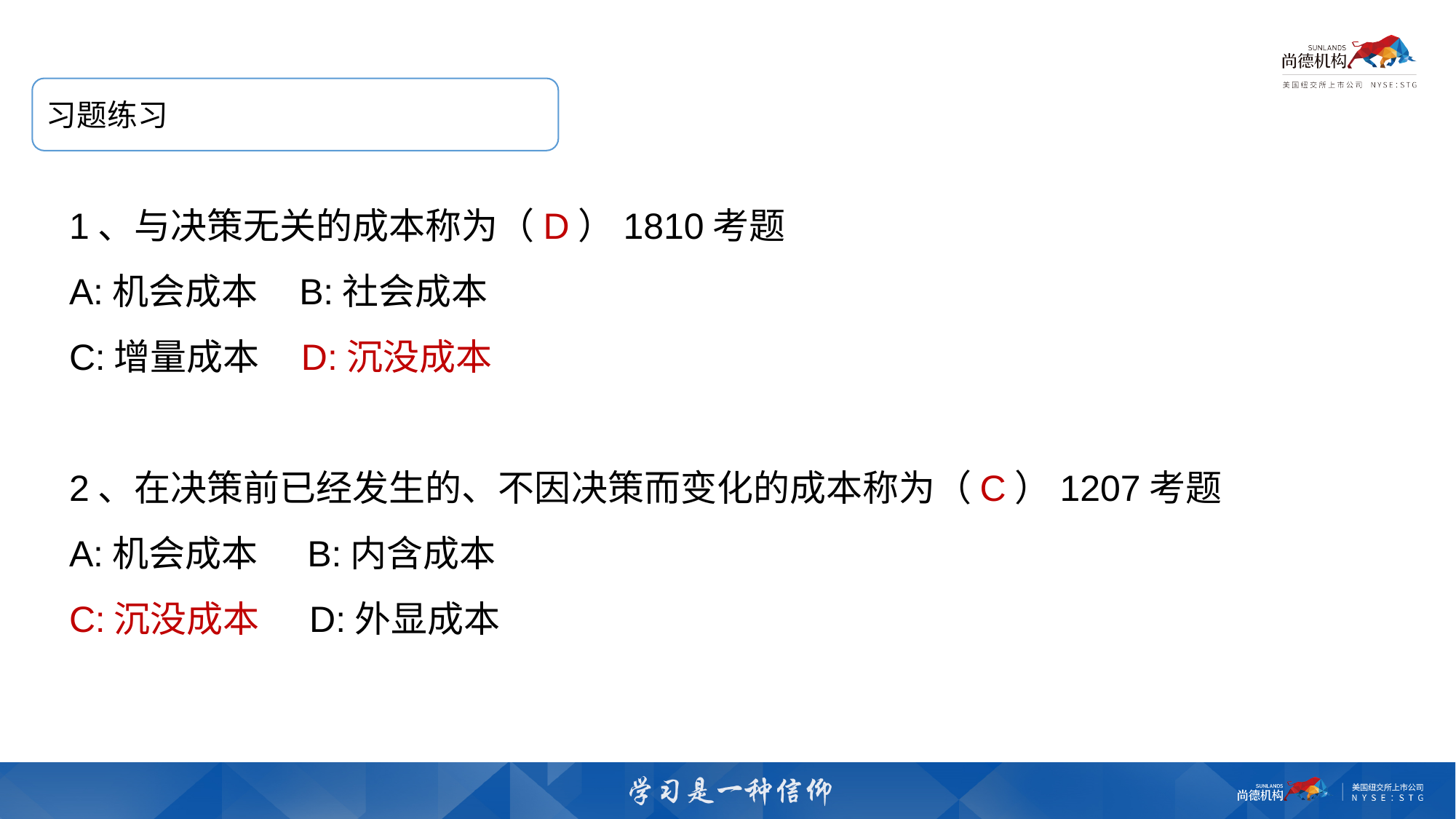

习题练习
1、与决策无关的成本称为（D）1810考题
A:机会成本    B:社会成本
C:增量成本    D:沉没成本

2、在决策前已经发生的、不因决策而变化的成本称为（C）1207考题
A:机会成本     B:内含成本
C:沉没成本     D:外显成本